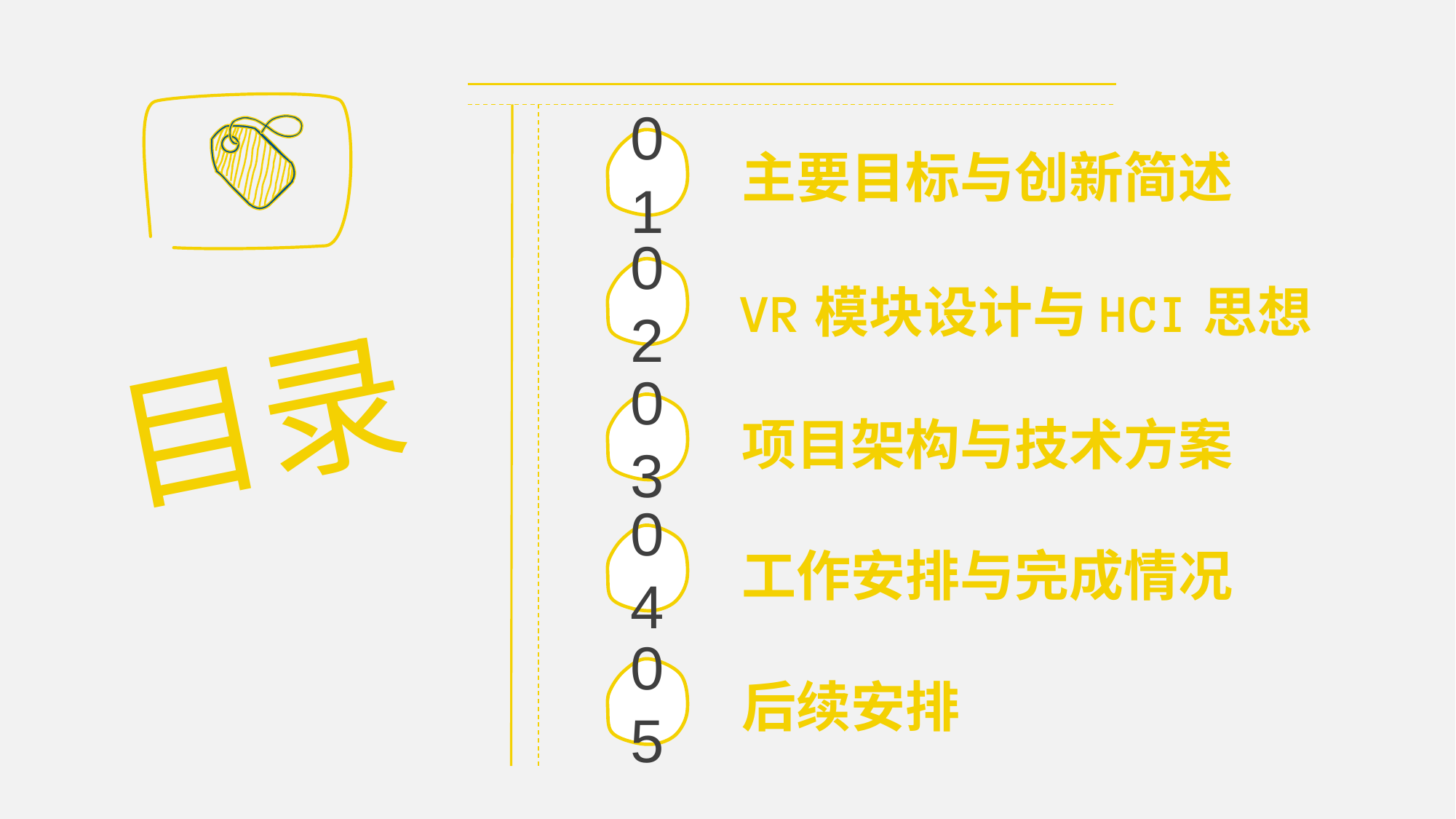

01
主要目标与创新简述
02
VR模块设计与HCI思想
目录
03
项目架构与技术方案
04
工作安排与完成情况
05
后续安排